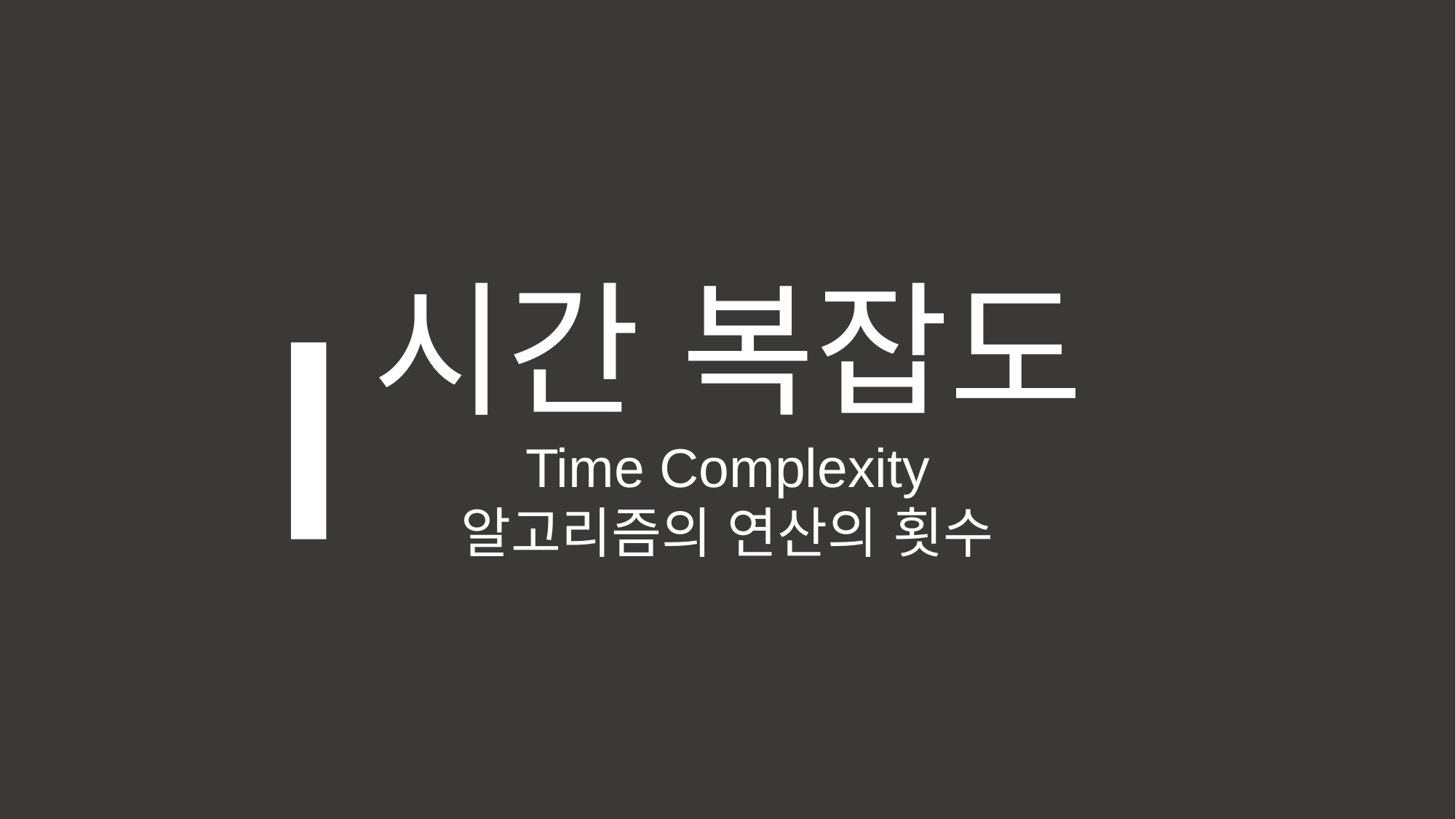

시간 복잡도
Time Complexity
알고리즘의 연산의 횟수